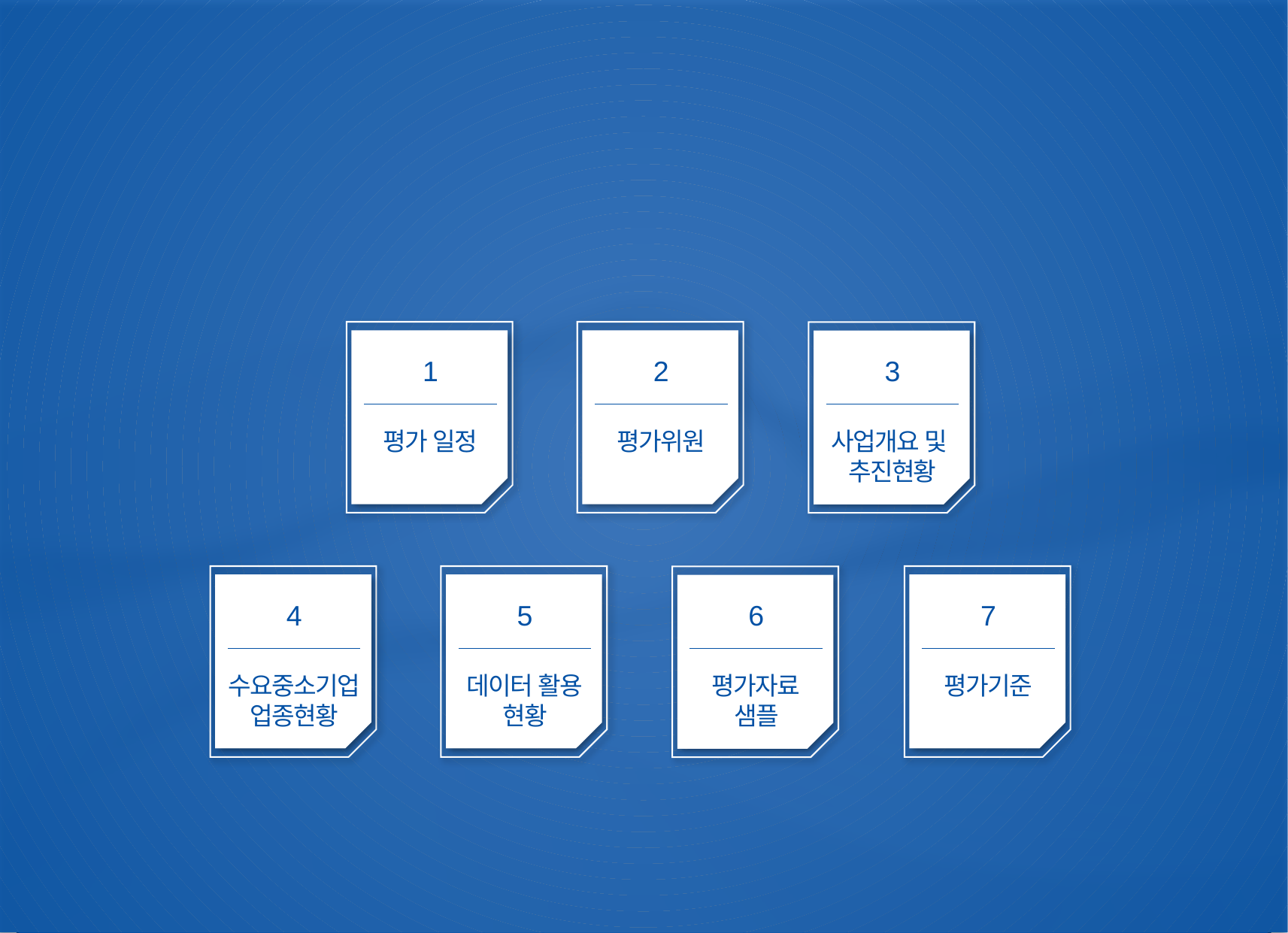

Index

1
평가 일정

2
평가위원

3
사업개요 및
추진현황

4
수요중소기업
업종현황

5
데이터 활용
현황

7
평가기준

6
평가자료
샘플